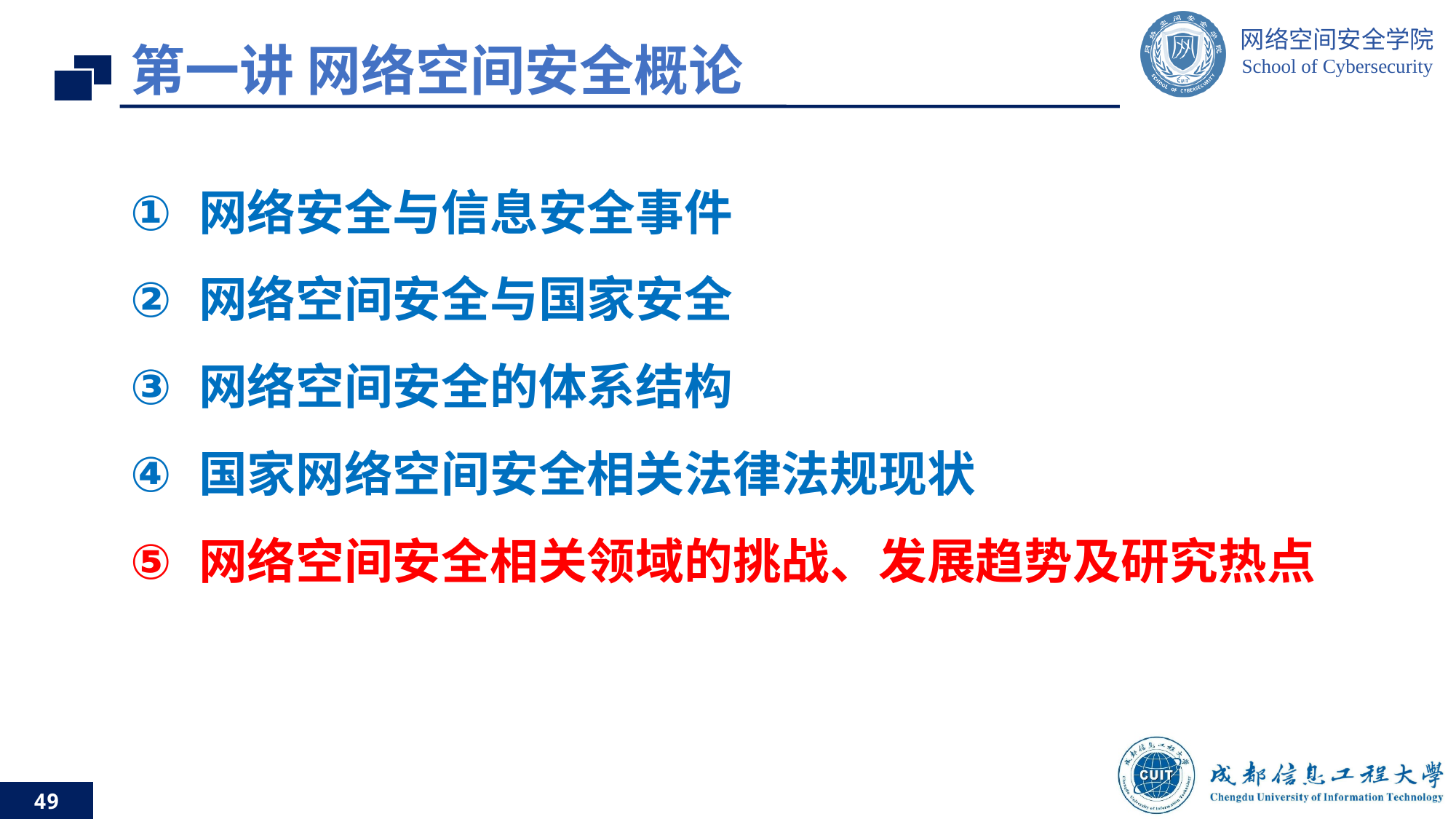

# 第一讲 网络空间安全概论
网络安全与信息安全事件
网络空间安全与国家安全
网络空间安全的体系结构
国家网络空间安全相关法律法规现状
网络空间安全相关领域的挑战、发展趋势及研究热点
49